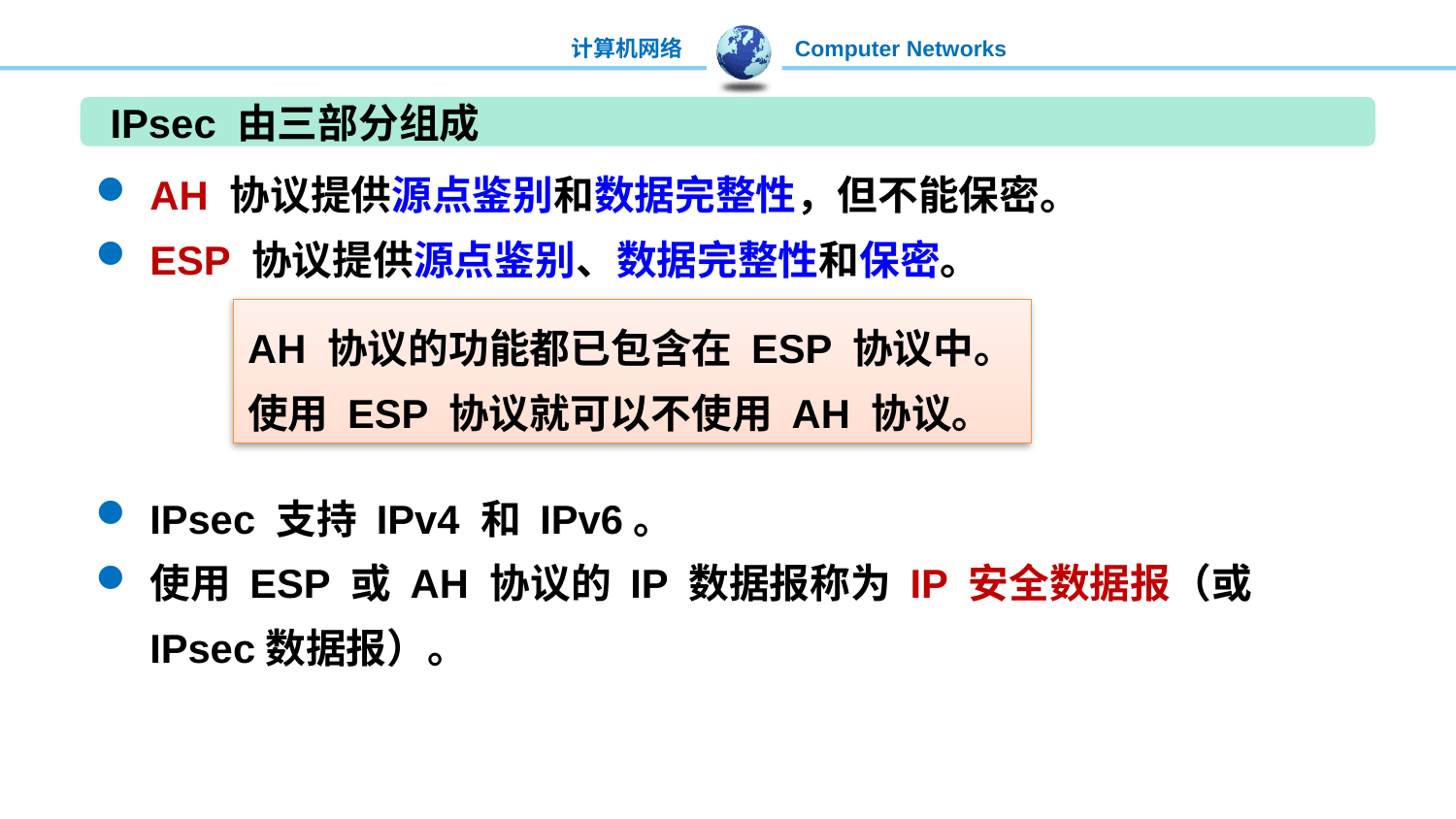

IPsec 由三部分组成

AH 协议提供源点鉴别和数据完整性，但不能保密。
ESP 协议提供源点鉴别、数据完整性和保密。

IPsec 支持 IPv4 和 IPv6。
使用 ESP 或 AH 协议的 IP 数据报称为 IP 安全数据报（或 IPsec数据报）。
AH 协议的功能都已包含在 ESP 协议中。
使用 ESP 协议就可以不使用 AH 协议。